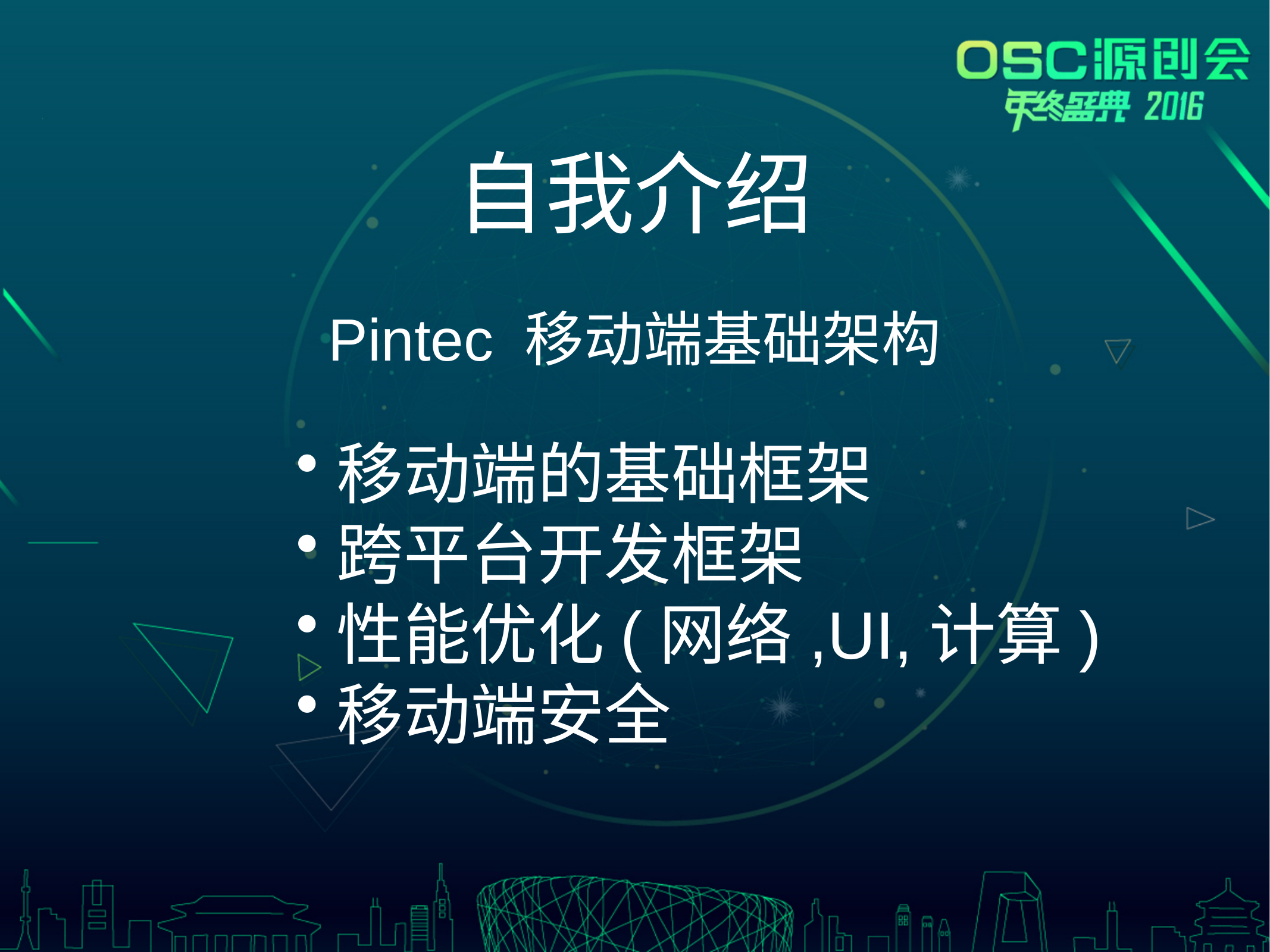

自我介绍
Pintec 移动端基础架构
移动端的基础框架
跨平台开发框架
性能优化(网络,UI,计算)
移动端安全